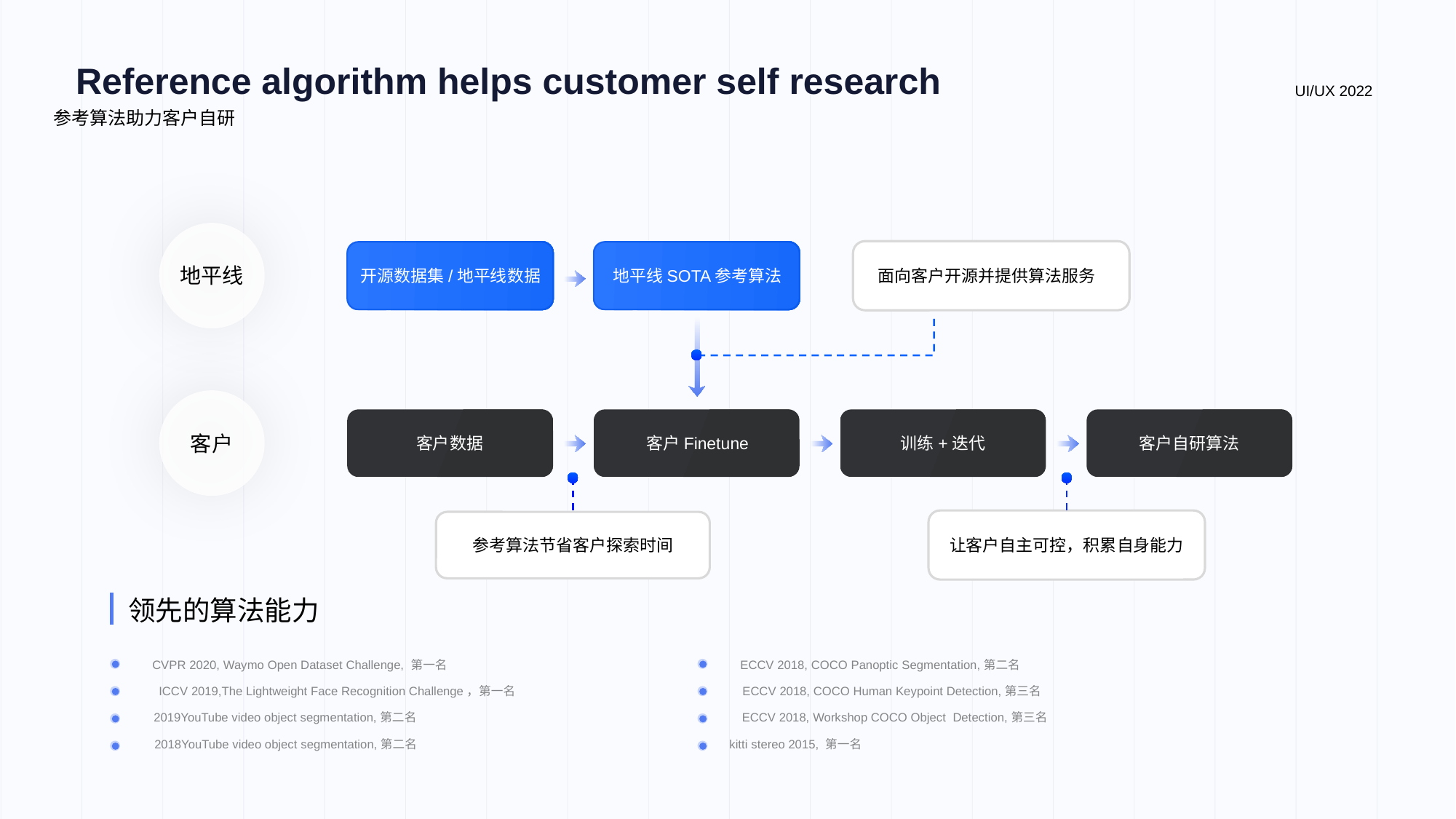

Reference algorithm helps customer self research
UI/UX 2022
参考算法助力客户自研

地平线
面向客户开源并提供算法服务
开源数据集/地平线数据
地平线SOTA参考算法

客户
客户数据
客户Finetune
训练+迭代
客户自研算法

参考算法节省客户探索时间
让客户自主可控，积累自身能力
领先的算法能力

CVPR 2020, Waymo Open Dataset Challenge, 第一名
ECCV 2018, COCO Panoptic Segmentation,第二名

ICCV 2019,The Lightweight Face Recognition Challenge，第一名
ECCV 2018, COCO Human Keypoint Detection,第三名

2019YouTube video object segmentation,第二名
ECCV 2018, Workshop COCO Object  Detection,第三名

2018YouTube video object segmentation,第二名
kitti stereo 2015, 第一名